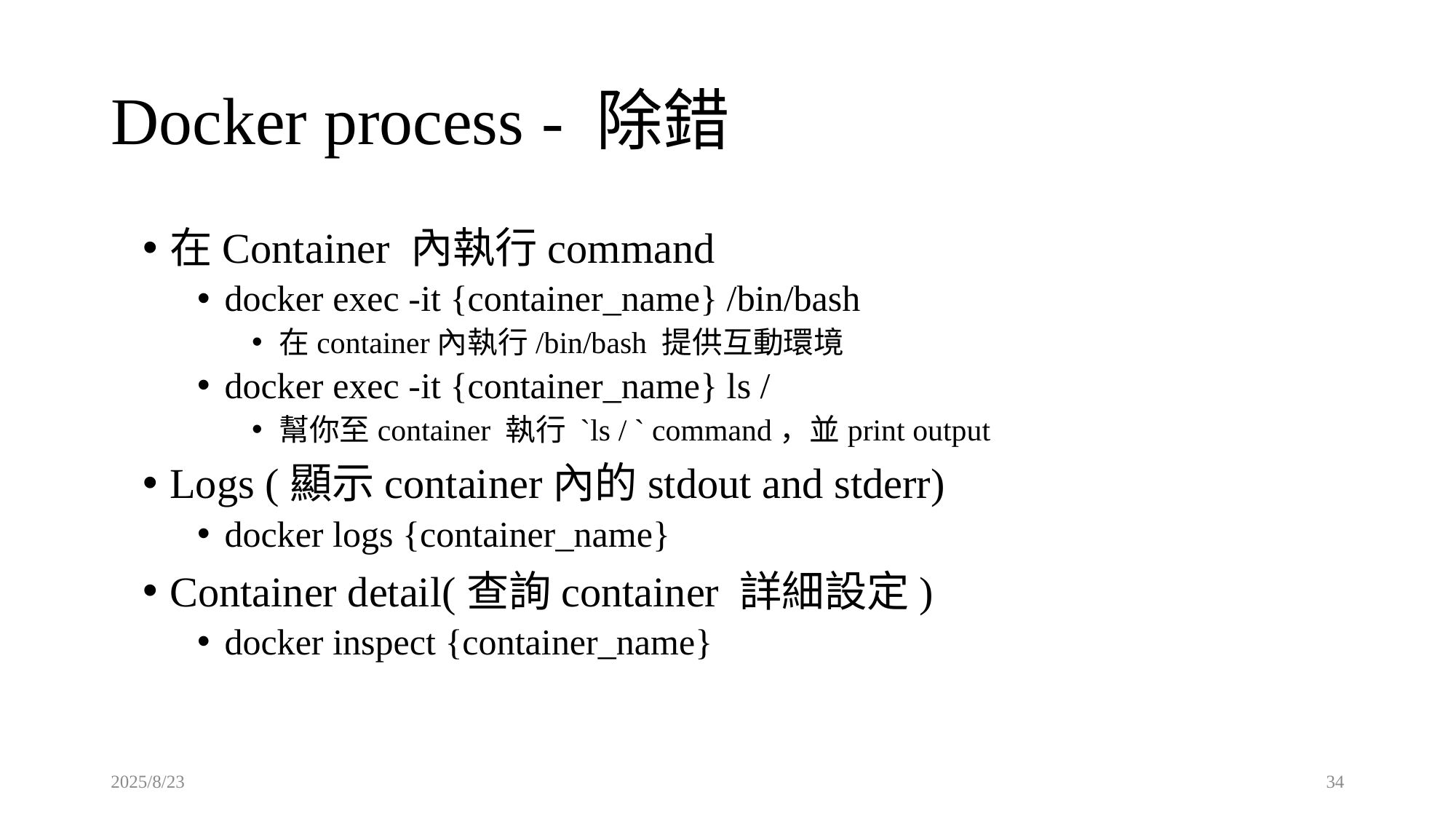

# Docker process - 除錯
在Container 內執行command
docker exec -it {container_name} /bin/bash
在container內執行/bin/bash 提供互動環境
docker exec -it {container_name} ls /
幫你至container 執行 `ls / ` command，並print output
Logs (顯示container內的stdout and stderr)
docker logs {container_name}
Container detail(查詢container 詳細設定)
docker inspect {container_name}

2025/8/23
34